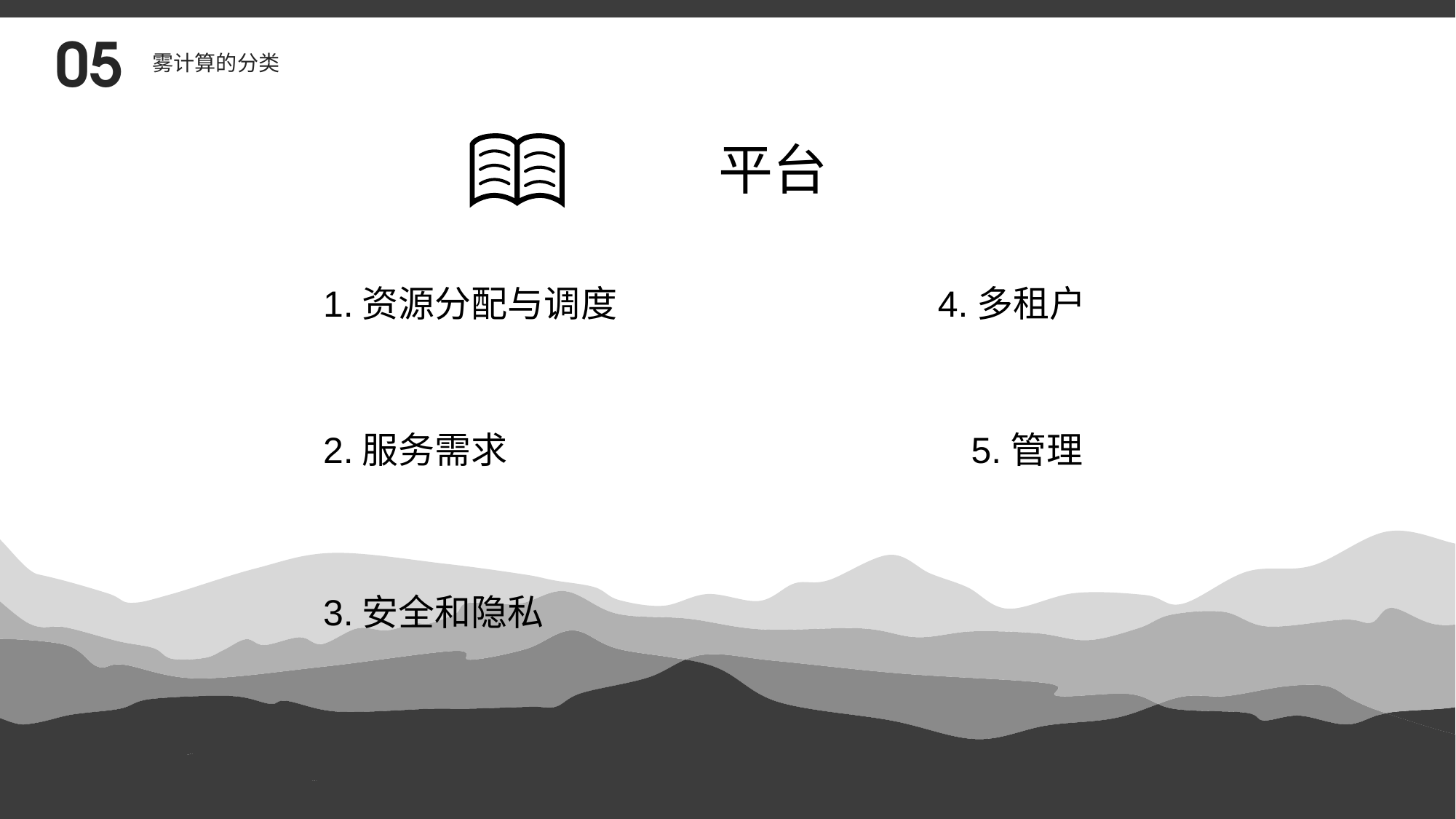

平台
05
雾计算的分类

1.资源分配与调度
4.多租户
2.服务需求
5.管理
3.安全和隐私